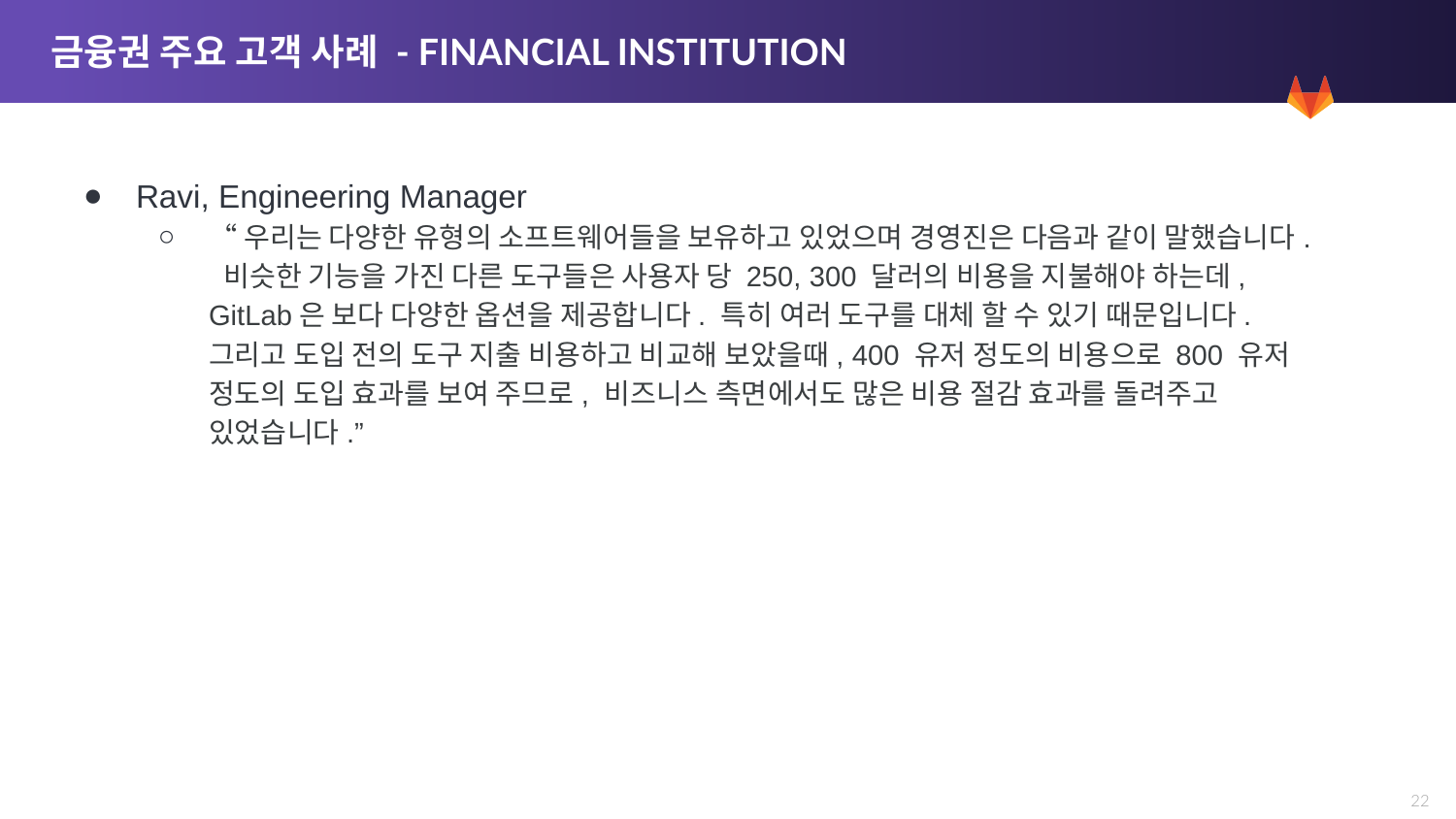

# 금융권 주요 고객 사례 - FINANCIAL INSTITUTION
Ravi, Engineering Manager
“우리는 다양한 유형의 소프트웨어들을 보유하고 있었으며 경영진은 다음과 같이 말했습니다.  비슷한 기능을 가진 다른 도구들은 사용자 당 250, 300 달러의 비용을 지불해야 하는데, GitLab은 보다 다양한 옵션을 제공합니다. 특히 여러 도구를 대체 할 수 있기 때문입니다. 그리고 도입 전의 도구 지출 비용하고 비교해 보았을때, 400 유저 정도의 비용으로 800 유저 정도의 도입 효과를 보여 주므로, 비즈니스 측면에서도 많은 비용 절감 효과를 돌려주고 있었습니다.”